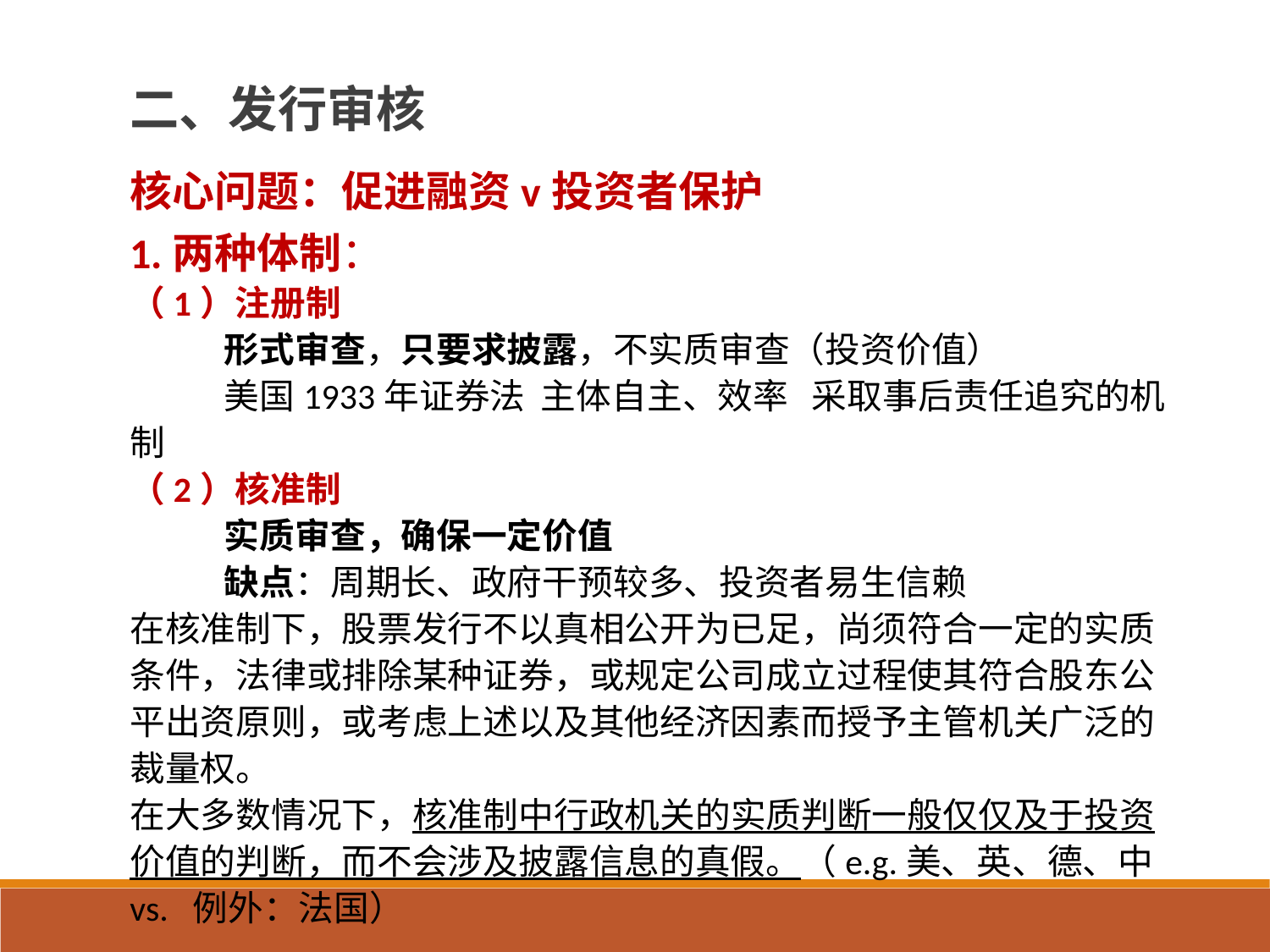

二、发行审核
核心问题：促进融资v投资者保护
1.两种体制：
（1）注册制
           形式审查，只要求披露，不实质审查（投资价值）
           美国1933年证券法  主体自主、效率   采取事后责任追究的机制
（2）核准制
           实质审查，确保一定价值
           缺点：周期长、政府干预较多、投资者易生信赖
在核准制下，股票发行不以真相公开为已足，尚须符合一定的实质条件，法律或排除某种证券，或规定公司成立过程使其符合股东公平出资原则，或考虑上述以及其他经济因素而授予主管机关广泛的裁量权。
在大多数情况下，核准制中行政机关的实质判断一般仅仅及于投资价值的判断，而不会涉及披露信息的真假。（e.g.美、英、德、中   vs.  例外：法国）